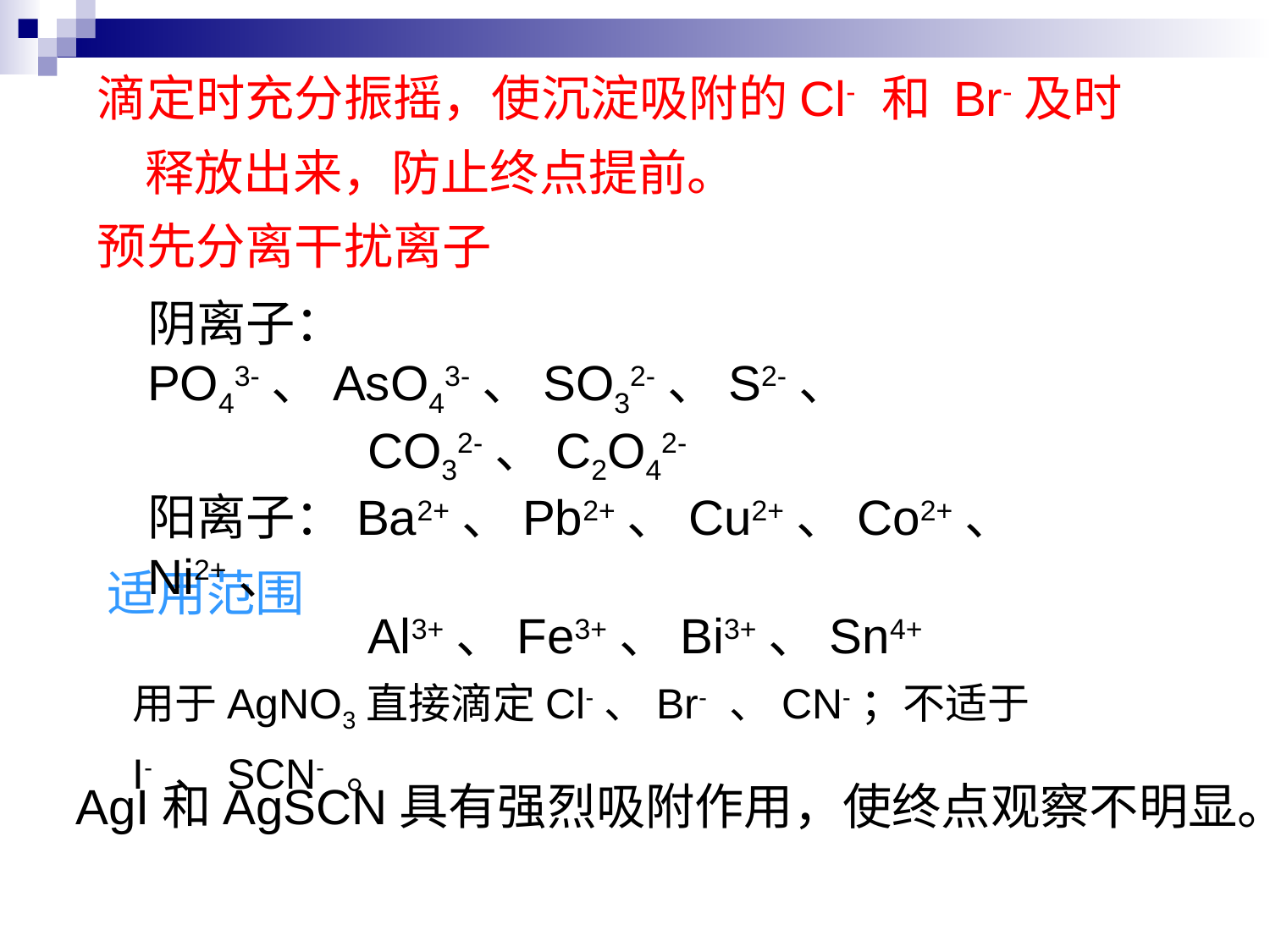

滴定时充分振摇，使沉淀吸附的Cl- 和 Br-及时释放出来，防止终点提前。
预先分离干扰离子
阴离子：PO43-、AsO43-、SO32-、S2-、
                CO32-、C2O42-
阳离子：Ba2+、Pb2+、Cu2+、Co2+、Ni2+、
                Al3+、Fe3+、Bi3+、Sn4+
适用范围
用于AgNO3直接滴定Cl-、Br- 、CN-；不适于I- 、SCN- 。
AgI和AgSCN具有强烈吸附作用，使终点观察不明显。